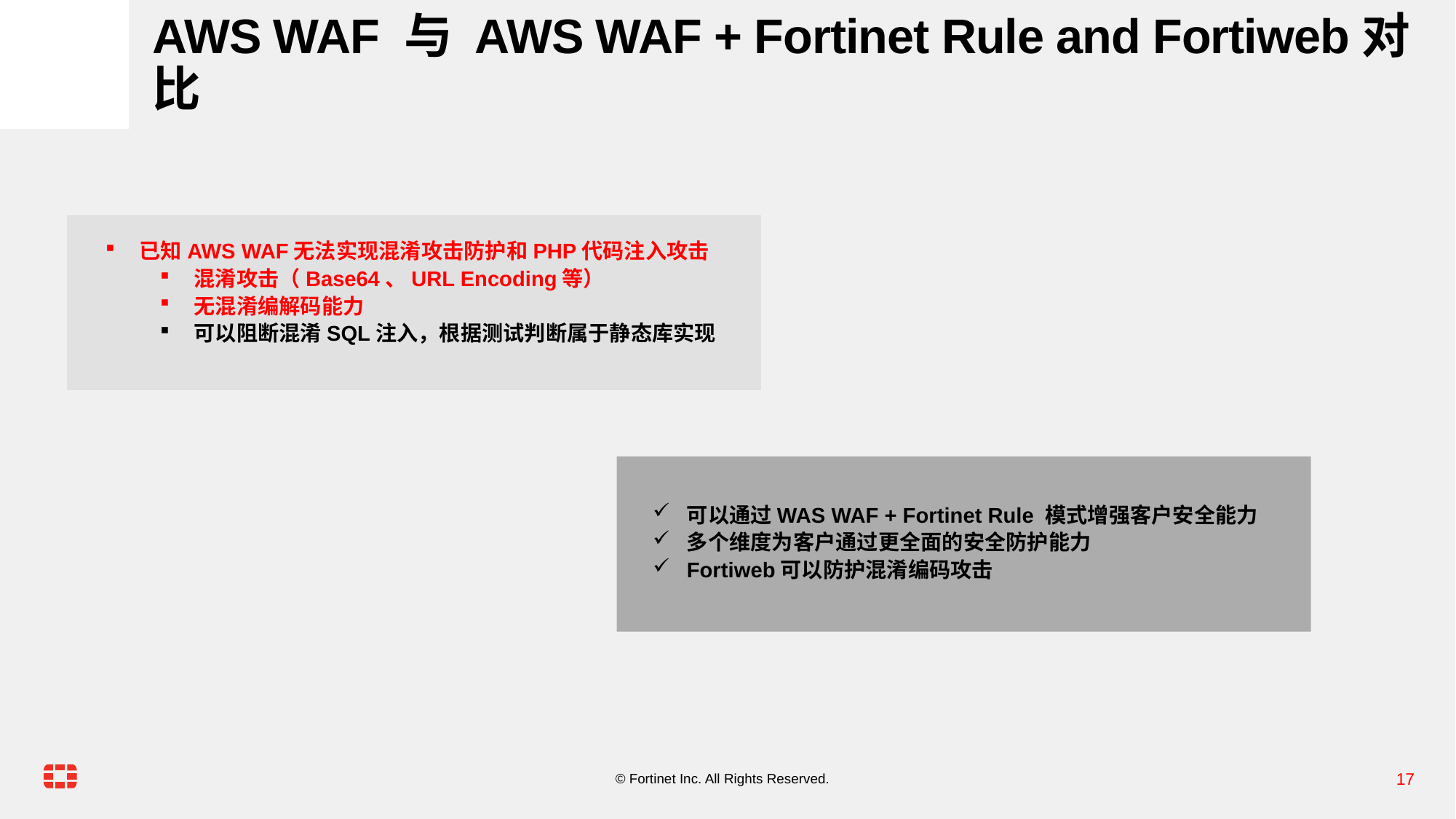

# AWS WAF 与 AWS WAF + Fortinet Rule and Fortiweb对比

已知AWS WAF无法实现混淆攻击防护和PHP代码注入攻击
混淆攻击（Base64、URL Encoding等）
无混淆编解码能力
可以阻断混淆SQL注入，根据测试判断属于静态库实现

可以通过WAS WAF + Fortinet Rule 模式增强客户安全能力
多个维度为客户通过更全面的安全防护能力
Fortiweb可以防护混淆编码攻击